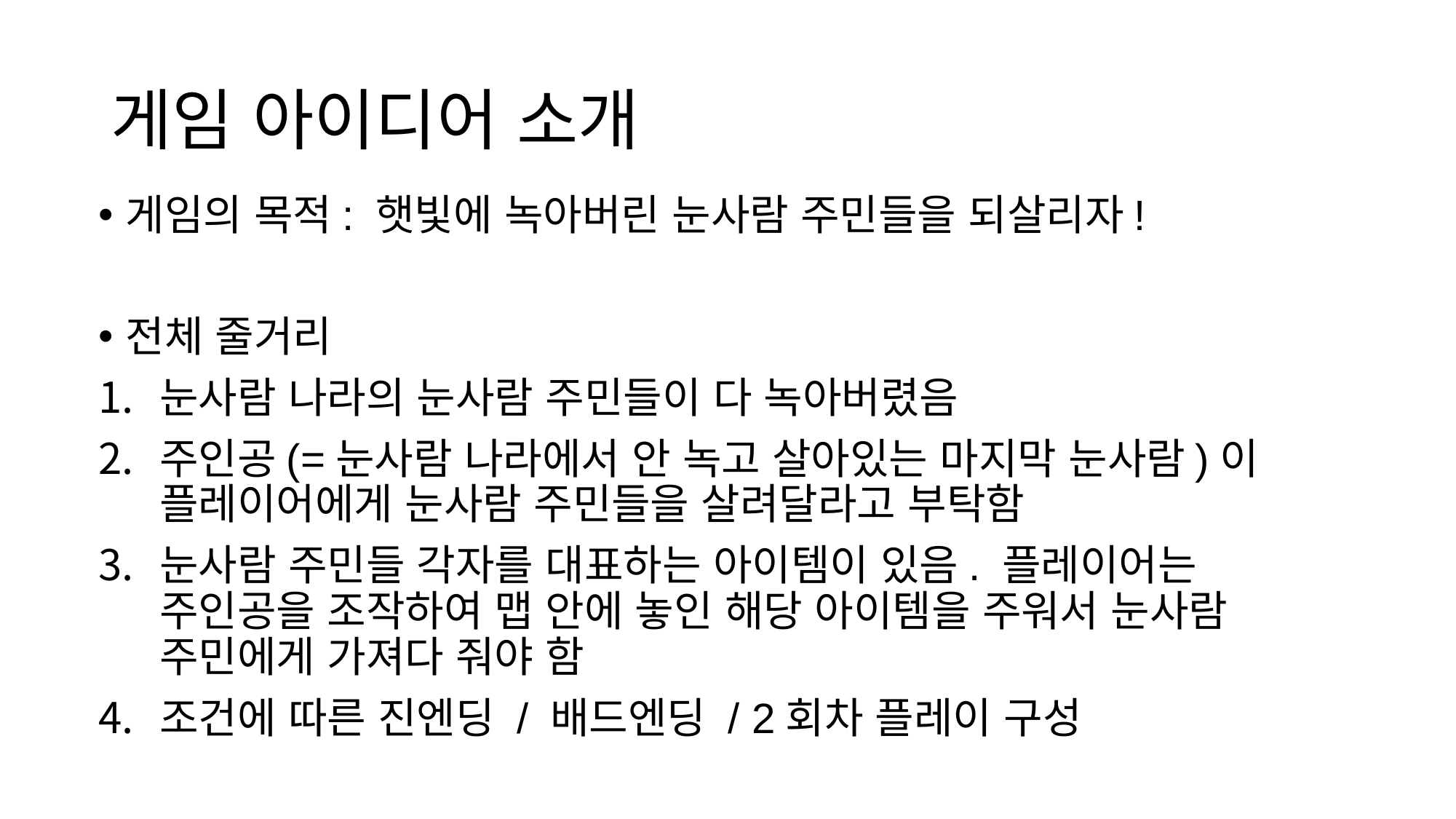

# 게임 아이디어 소개
게임의 목적: 햇빛에 녹아버린 눈사람 주민들을 되살리자!

전체 줄거리
눈사람 나라의 눈사람 주민들이 다 녹아버렸음
주인공(=눈사람 나라에서 안 녹고 살아있는 마지막 눈사람)이 플레이어에게 눈사람 주민들을 살려달라고 부탁함
눈사람 주민들 각자를 대표하는 아이템이 있음. 플레이어는 주인공을 조작하여 맵 안에 놓인 해당 아이템을 주워서 눈사람 주민에게 가져다 줘야 함
조건에 따른 진엔딩 / 배드엔딩 / 2회차 플레이 구성